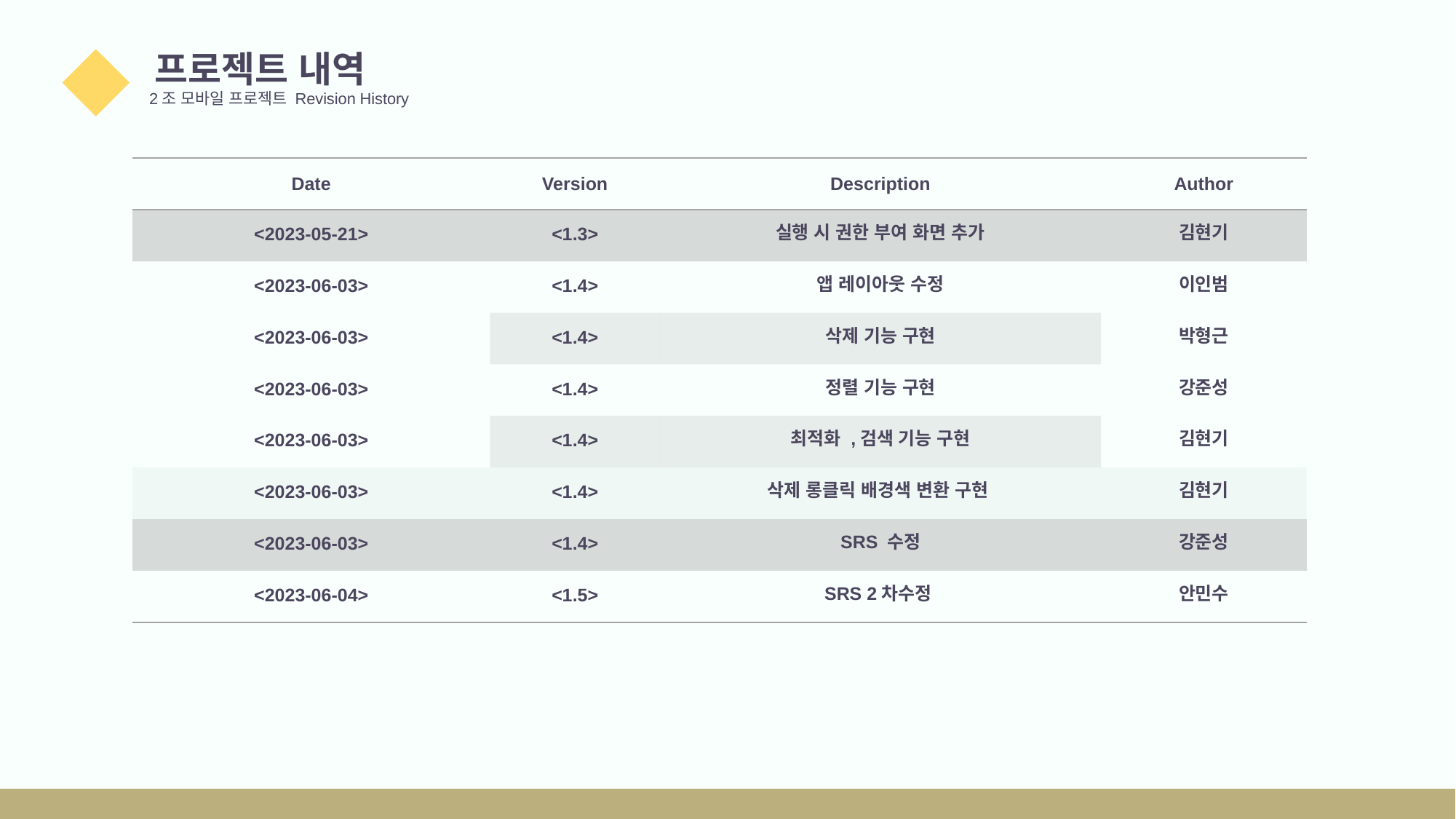

프로젝트 내역
2조 모바일 프로젝트 Revision History

02
| Date | Version | Description | Author |
| --- | --- | --- | --- |
| <2023-05-21> | <1.3> | 실행 시 권한 부여 화면 추가 | 김현기 |
| <2023-06-03> | <1.4> | 앱 레이아웃 수정 | 이인범 |
| <2023-06-03> | <1.4> | 삭제 기능 구현 | 박형근 |
| <2023-06-03> | <1.4> | 정렬 기능 구현 | 강준성 |
| <2023-06-03> | <1.4> | 최적화 ,검색 기능 구현 | 김현기 |
| <2023-06-03> | <1.4> | 삭제 롱클릭 배경색 변환 구현 | 김현기 |
| <2023-06-03> | <1.4> | SRS 수정 | 강준성 |
| <2023-06-04> | <1.5> | SRS 2차수정 | 안민수 |